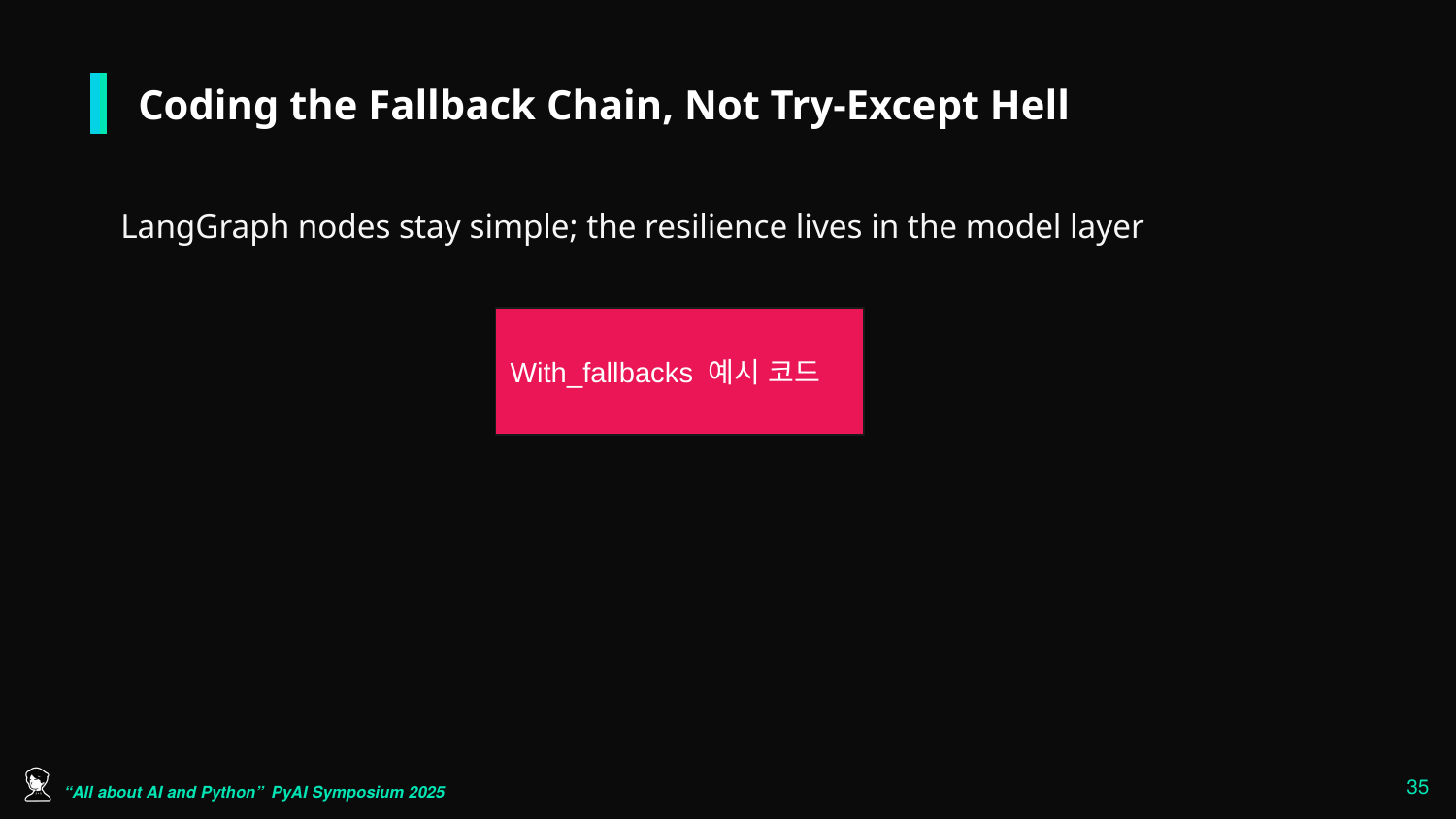

# Coding the Fallback Chain, Not Try-Except Hell
LangGraph nodes stay simple; the resilience lives in the model layer
With_fallbacks 예시 코드
35